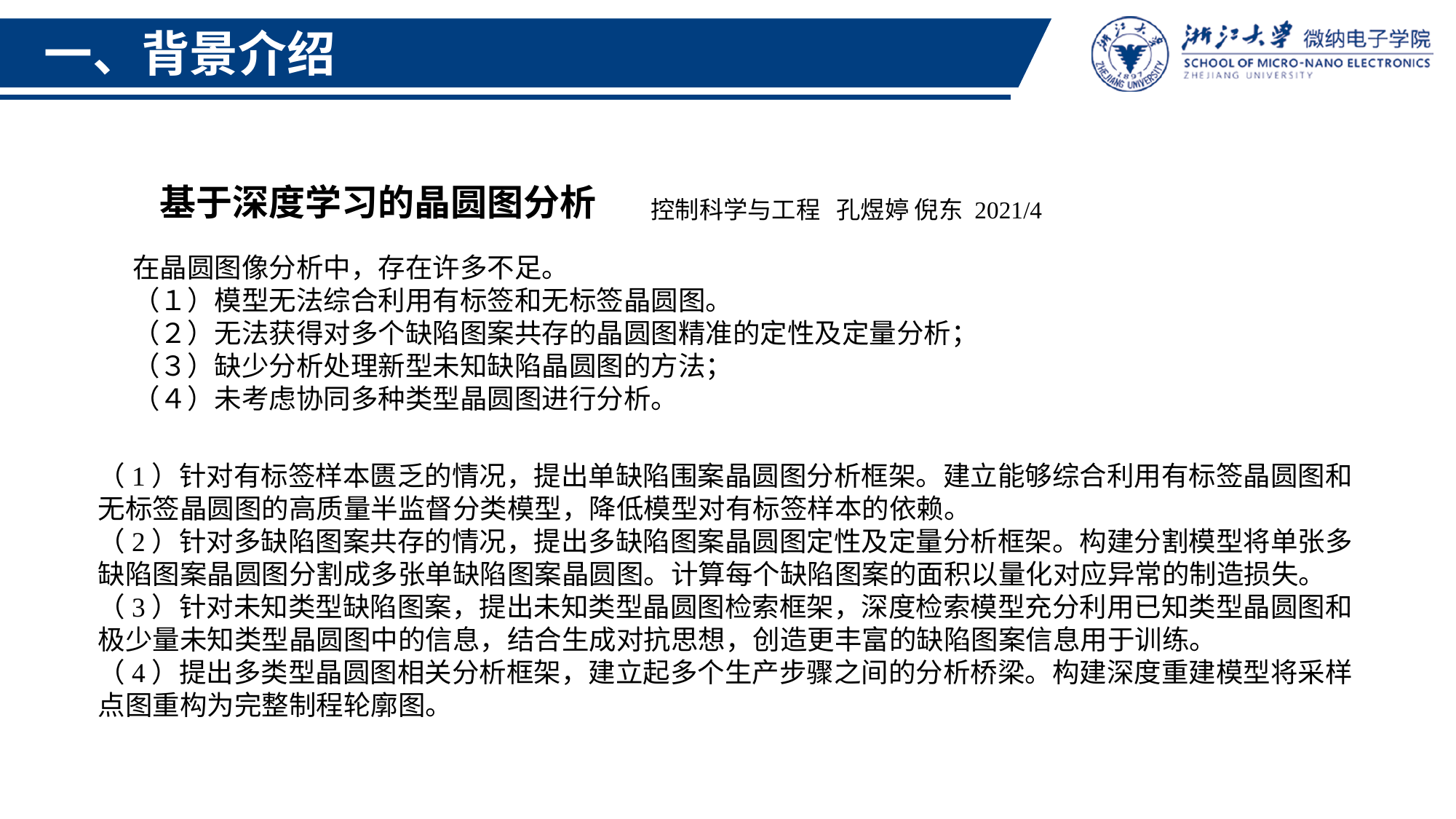

一、背景介绍
基于深度学习的晶圆图分析
控制科学与工程   孔煜婷 倪东 2021/4
在晶圆图像分析中，存在许多不足。（１）模型无法综合利用有标签和无标签晶圆图。（２）无法获得对多个缺陷图案共存的晶圆图精准的定性及定量分析；（３）缺少分析处理新型未知缺陷晶圆图的方法；（４）未考虑协同多种类型晶圆图进行分析。
（1）针对有标签样本匮乏的情况，提出单缺陷围案晶圆图分析框架。建立能够综合利用有标签晶圆图和无标签晶圆图的高质量半监督分类模型，降低模型对有标签样本的依赖。
（2）针对多缺陷图案共存的情况，提出多缺陷图案晶圆图定性及定量分析框架。构建分割模型将单张多缺陷图案晶圆图分割成多张单缺陷图案晶圆图。计算每个缺陷图案的面积以量化对应异常的制造损失。
（3）针对未知类型缺陷图案，提出未知类型晶圆图检索框架，深度检索模型充分利用已知类型晶圆图和极少量未知类型晶圆图中的信息，结合生成对抗思想，创造更丰富的缺陷图案信息用于训练。
（4）提出多类型晶圆图相关分析框架，建立起多个生产步骤之间的分析桥梁。构建深度重建模型将采样点图重构为完整制程轮廓图。